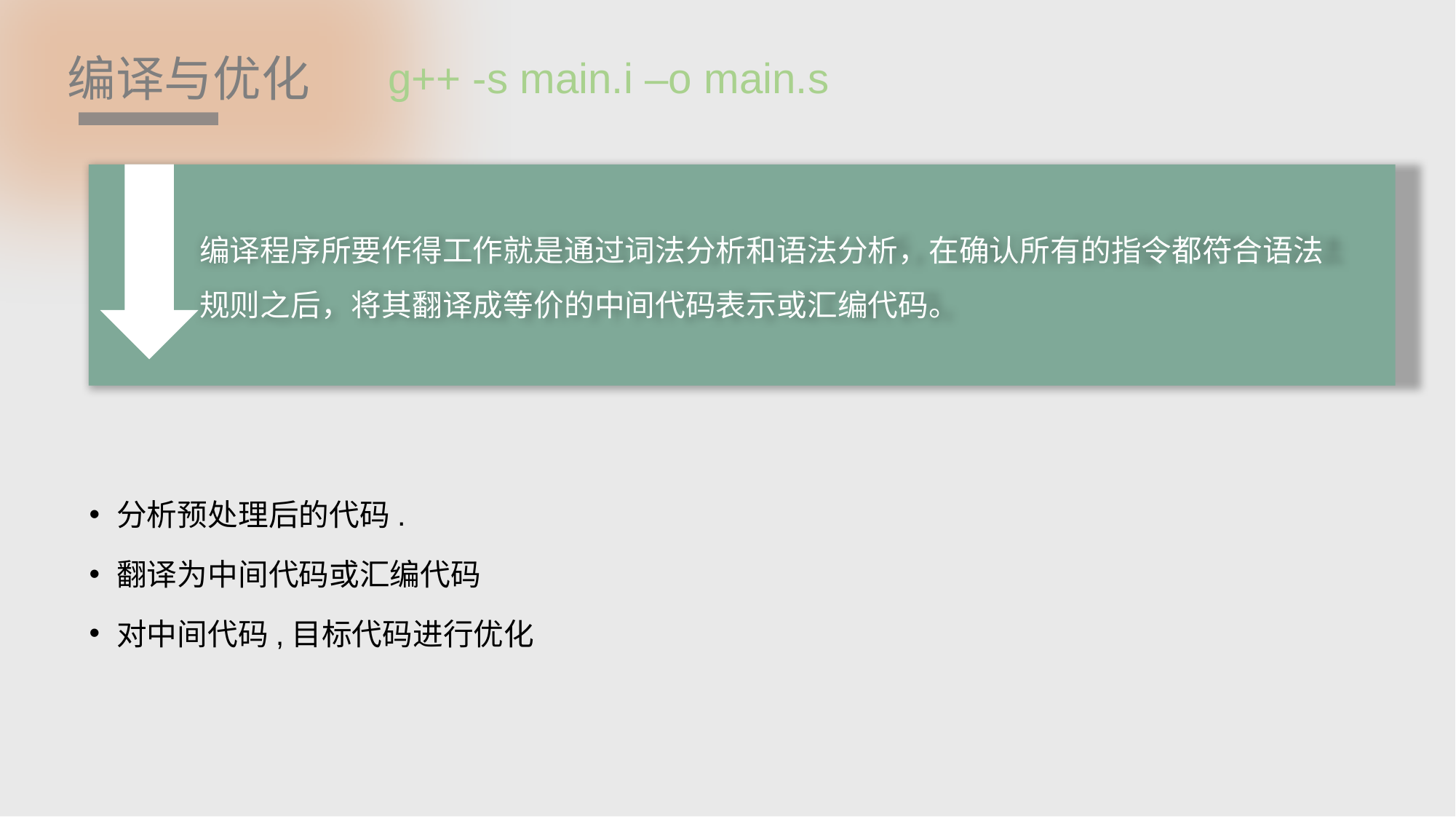

编译与优化
g++ -s main.i –o main.s

编译程序所要作得工作就是通过词法分析和语法分析，在确认所有的指令都符合语法规则之后，将其翻译成等价的中间代码表示或汇编代码。
分析预处理后的代码.
翻译为中间代码或汇编代码
对中间代码,目标代码进行优化